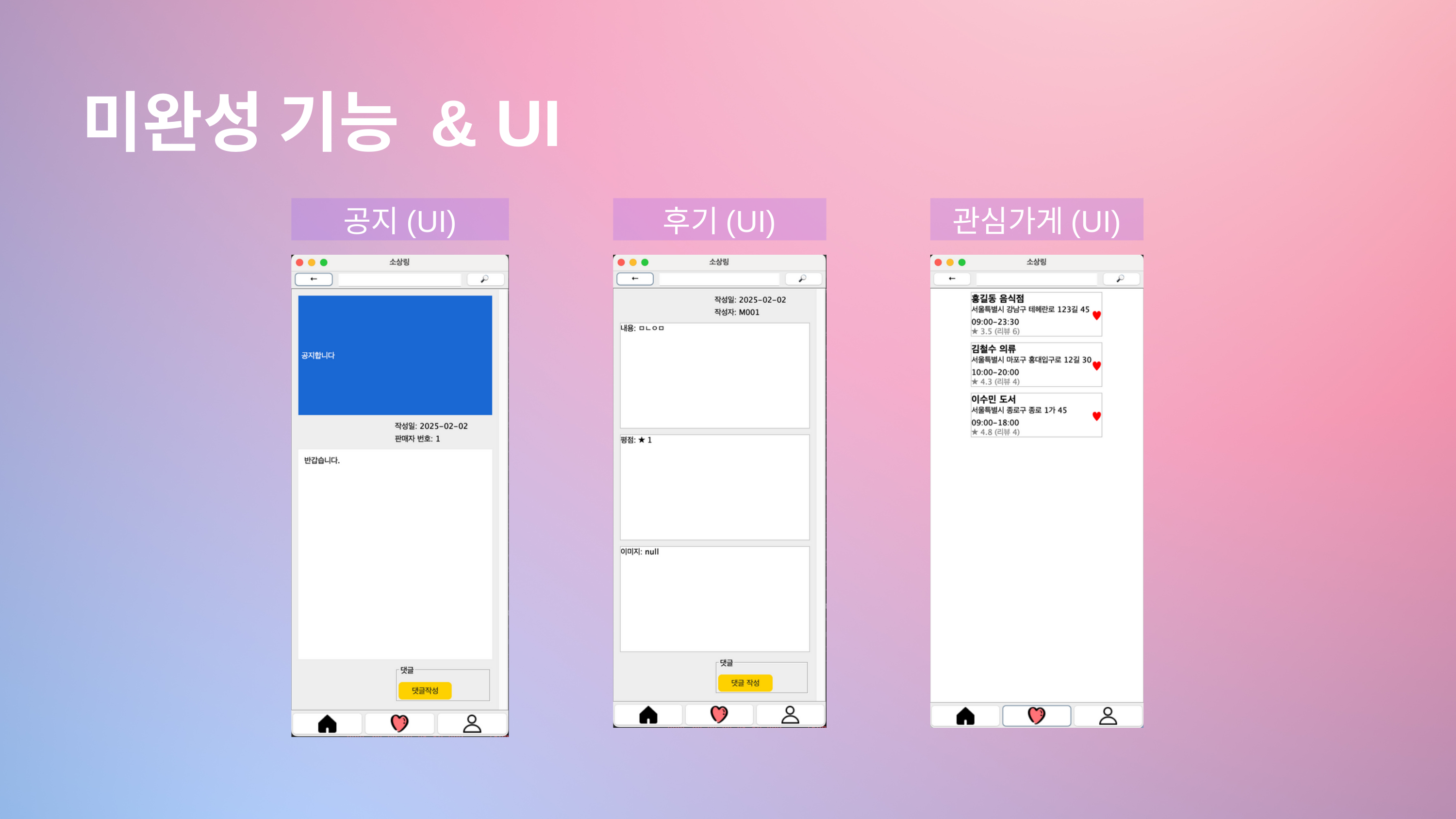

미완성 기능 & UI
공지(UI)
후기(UI)
관심가게(UI)